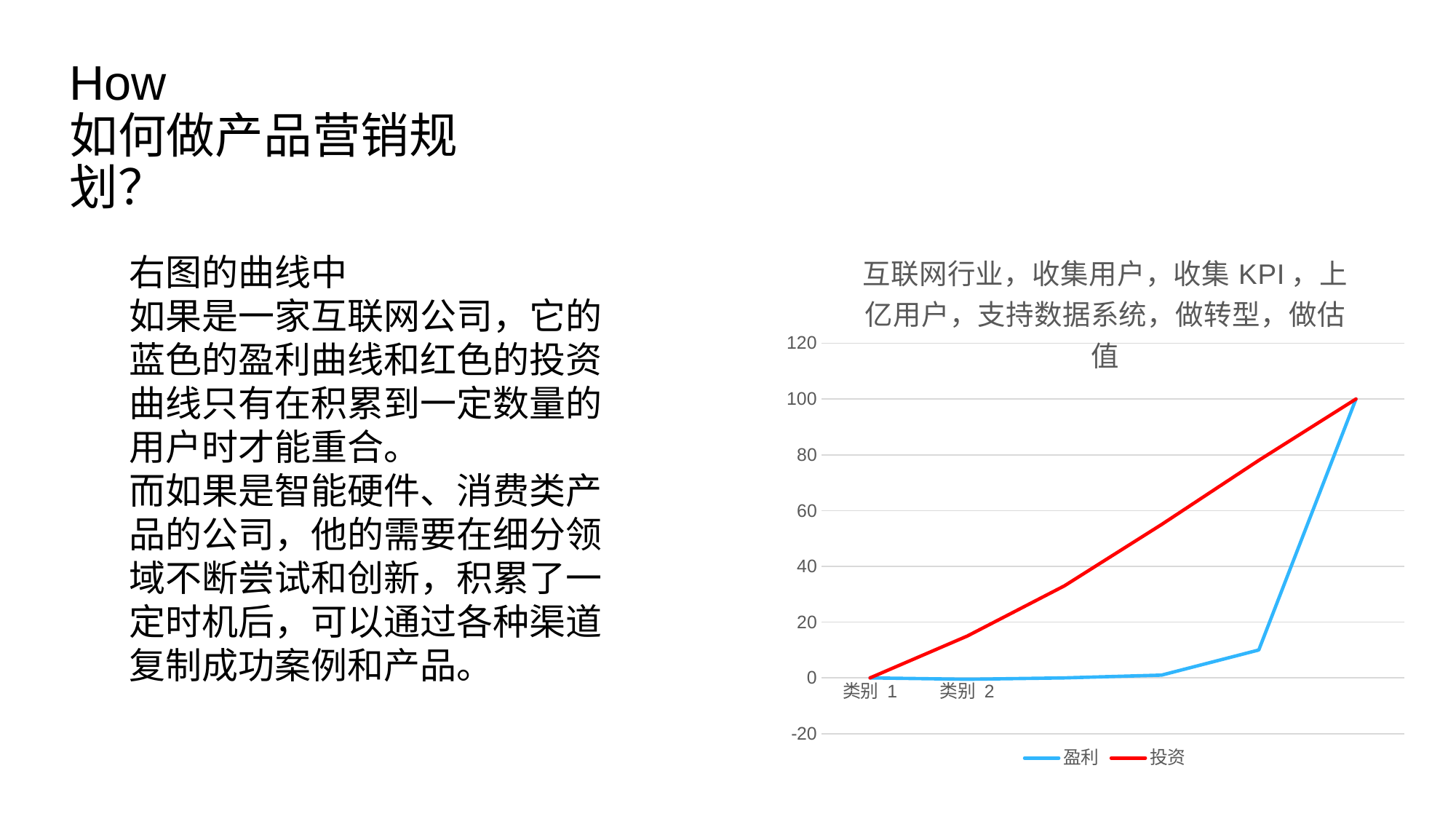

How
如何做产品营销规划？

### Chart: 互联网行业，收集用户，收集KPI，上亿用户，支持数据系统，做转型，做估值

| Category | 盈利 | 投资 |
|---|---|---|
| 类别 1 | 0.0 | 0.0 |
| 类别 2 | -0.5 | 15.0 |
右图的曲线中
如果是一家互联网公司，它的蓝色的盈利曲线和红色的投资曲线只有在积累到一定数量的用户时才能重合。
而如果是智能硬件、消费类产品的公司，他的需要在细分领域不断尝试和创新，积累了一定时机后，可以通过各种渠道复制成功案例和产品。